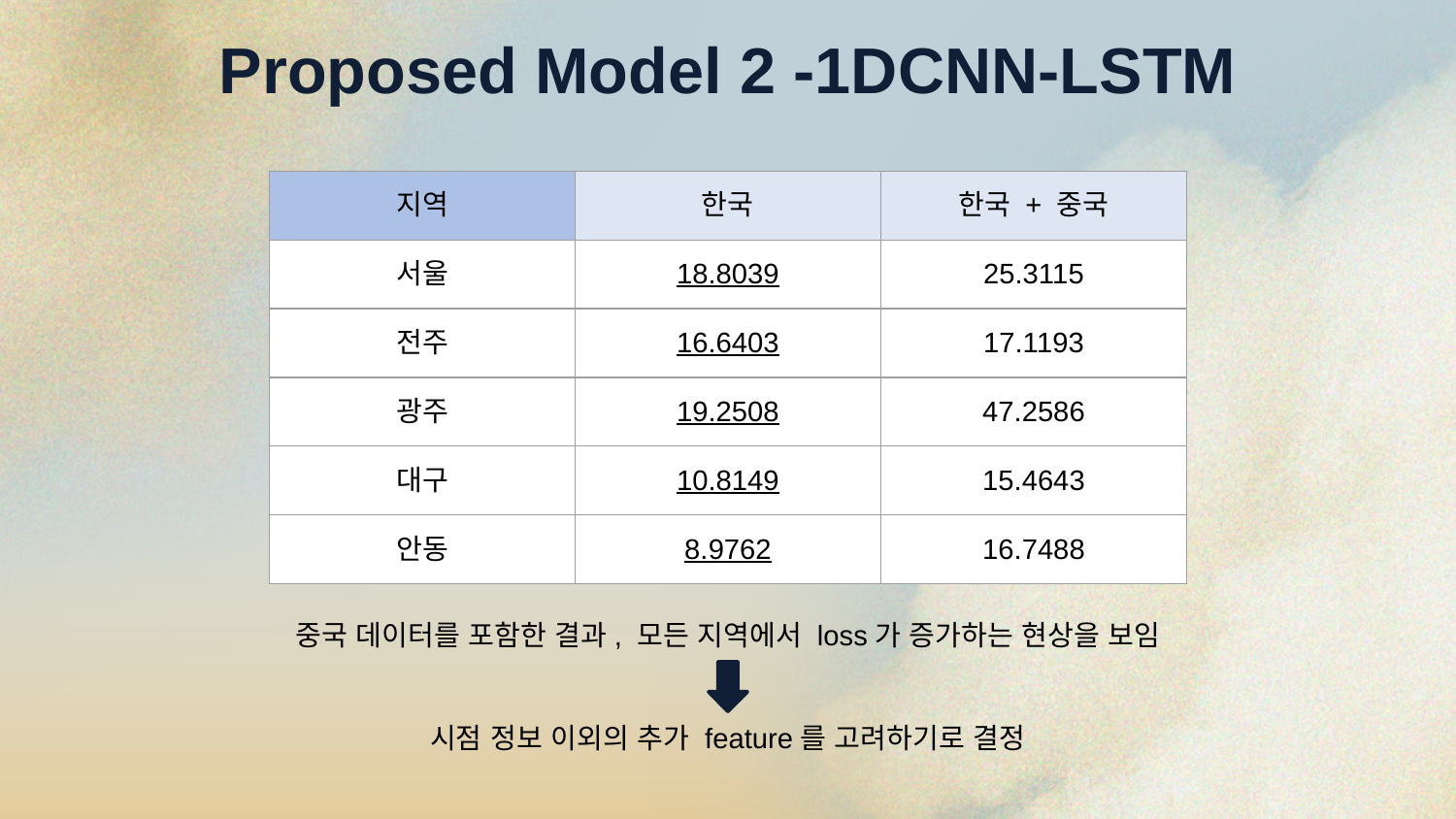

Proposed Model 2 -1DCNN-LSTM
| 지역 | 한국 | 한국 + 중국 |
| --- | --- | --- |
| 서울 | 18.8039 | 25.3115 |
| 전주 | 16.6403 | 17.1193 |
| 광주 | 19.2508 | 47.2586 |
| 대구 | 10.8149 | 15.4643 |
| 안동 | 8.9762 | 16.7488 |
중국 데이터를 포함한 결과, 모든 지역에서 loss가 증가하는 현상을 보임

시점 정보 이외의 추가 feature를 고려하기로 결정